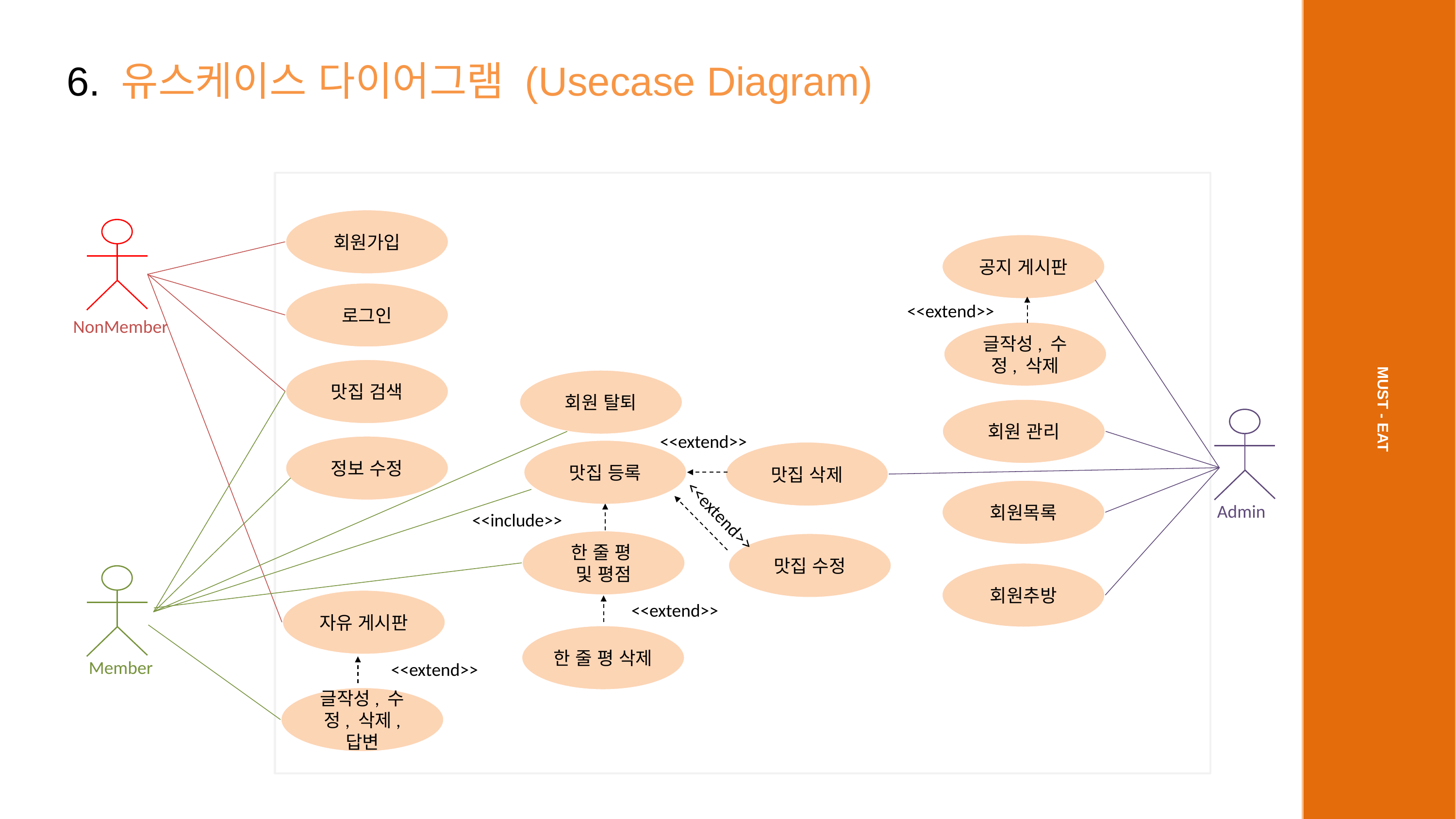

6. 유스케이스 다이어그램 (Usecase Diagram)

회원가입

공지 게시판
로그인
<<extend>>
NonMember
글작성, 수정, 삭제
맛집 검색
회원 탈퇴
MUST - EAT
회원 관리

<<extend>>
정보 수정
맛집 등록
맛집 삭제
회원목록
Admin
<<extend>>
<<include>>
한 줄 평
및 평점
맛집 수정
회원추방

자유 게시판
<<extend>>
한 줄 평 삭제
Member
<<extend>>
글작성, 수정, 삭제, 답변